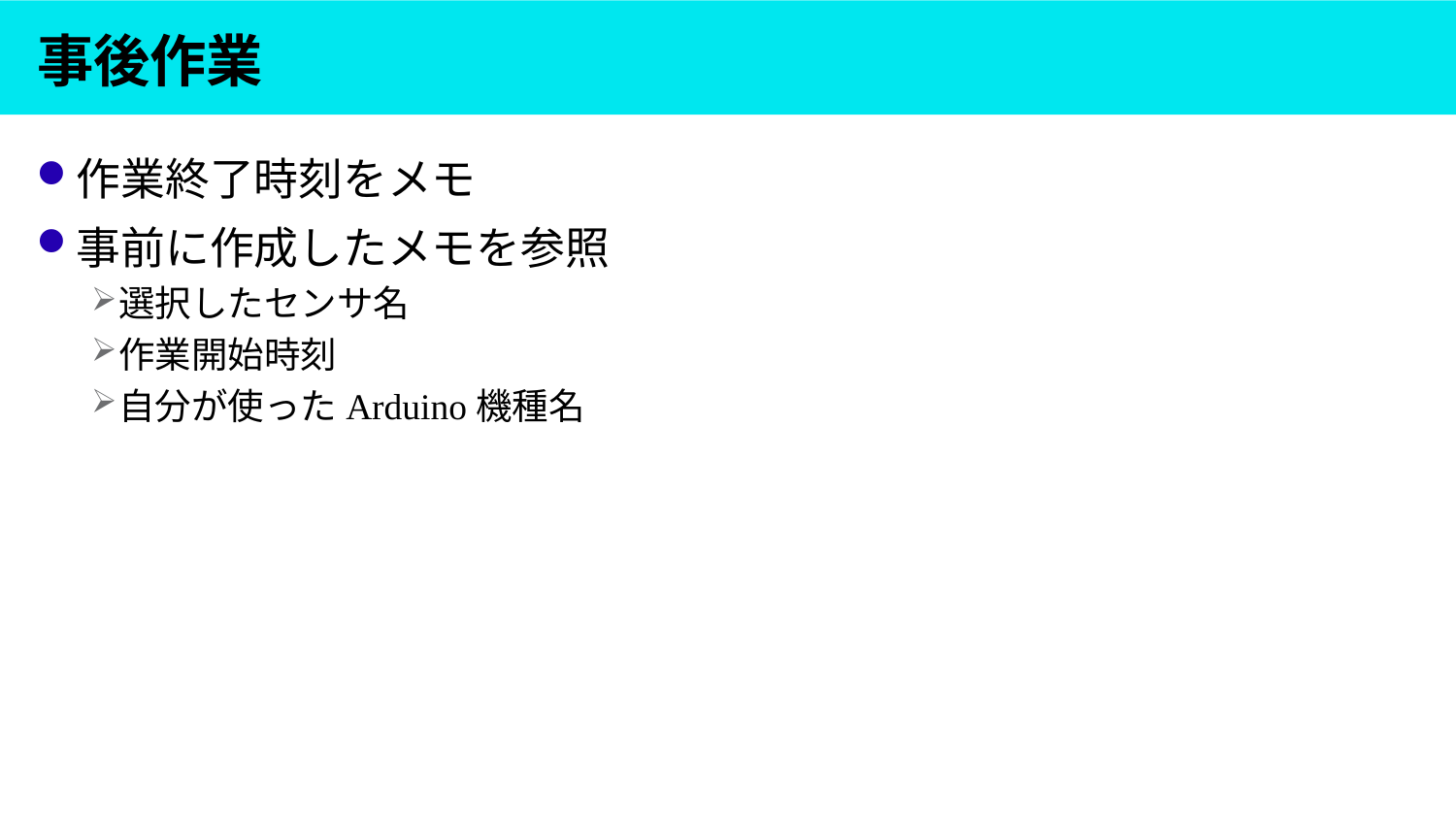

# 事後作業
作業終了時刻をメモ
事前に作成したメモを参照
選択したセンサ名
作業開始時刻
自分が使ったArduino機種名